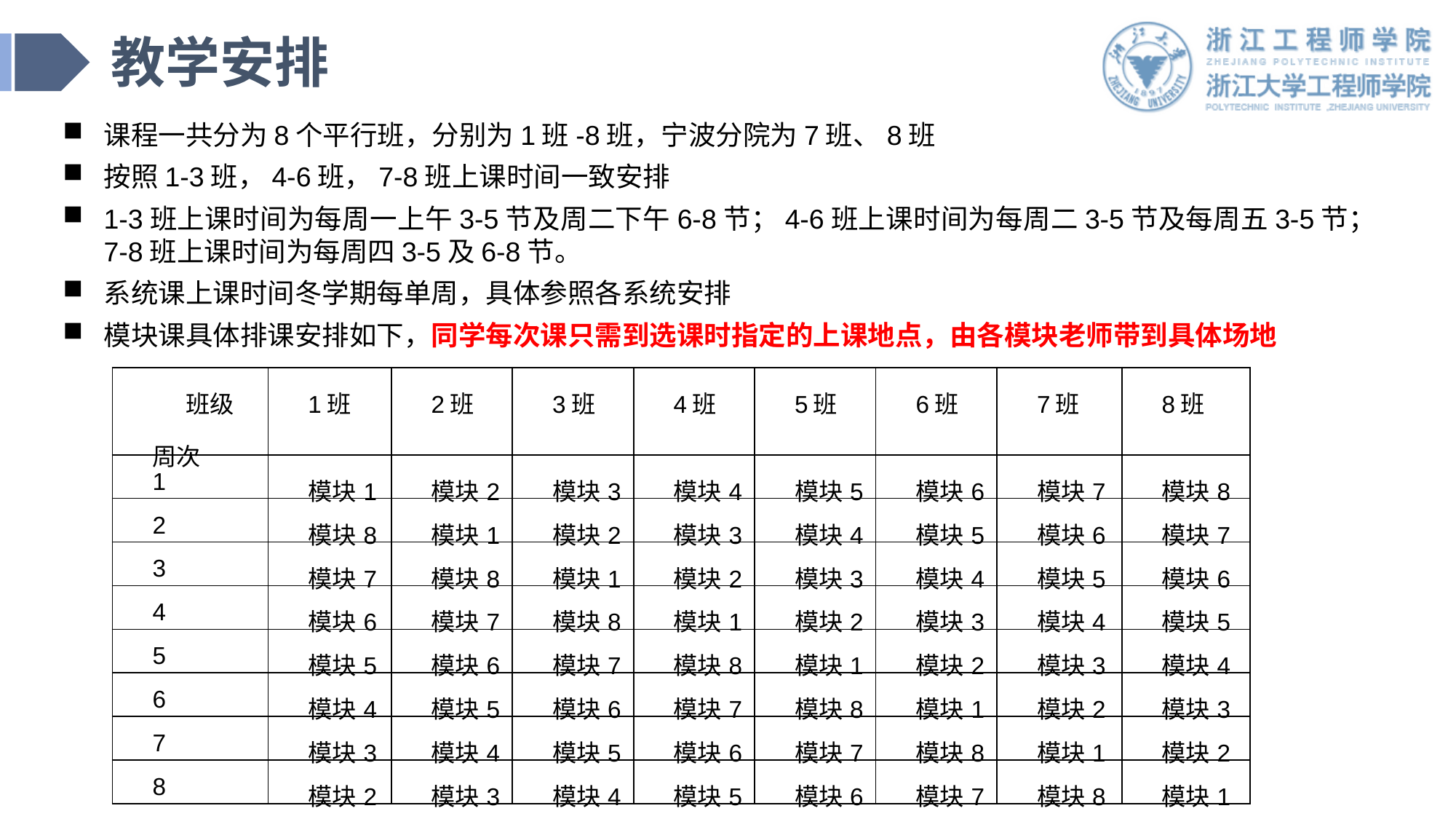

# 教学安排
课程一共分为8个平行班，分别为1班-8班，宁波分院为7班、8班
按照1-3班，4-6班，7-8班上课时间一致安排
1-3班上课时间为每周一上午3-5节及周二下午6-8节；4-6班上课时间为每周二3-5节及每周五3-5节；7-8班上课时间为每周四3-5及6-8节。
系统课上课时间冬学期每单周，具体参照各系统安排
模块课具体排课安排如下，同学每次课只需到选课时指定的上课地点，由各模块老师带到具体场地
| 班级 周次 | 1班 | 2班 | 3班 | 4班 | 5班 | 6班 | 7班 | 8班 |
| --- | --- | --- | --- | --- | --- | --- | --- | --- |
| 1 | 模块1 | 模块2 | 模块3 | 模块4 | 模块5 | 模块6 | 模块7 | 模块8 |
| 2 | 模块8 | 模块1 | 模块2 | 模块3 | 模块4 | 模块5 | 模块6 | 模块7 |
| 3 | 模块7 | 模块8 | 模块1 | 模块2 | 模块3 | 模块4 | 模块5 | 模块6 |
| 4 | 模块6 | 模块7 | 模块8 | 模块1 | 模块2 | 模块3 | 模块4 | 模块5 |
| 5 | 模块5 | 模块6 | 模块7 | 模块8 | 模块1 | 模块2 | 模块3 | 模块4 |
| 6 | 模块4 | 模块5 | 模块6 | 模块7 | 模块8 | 模块1 | 模块2 | 模块3 |
| 7 | 模块3 | 模块4 | 模块5 | 模块6 | 模块7 | 模块8 | 模块1 | 模块2 |
| 8 | 模块2 | 模块3 | 模块4 | 模块5 | 模块6 | 模块7 | 模块8 | 模块1 |